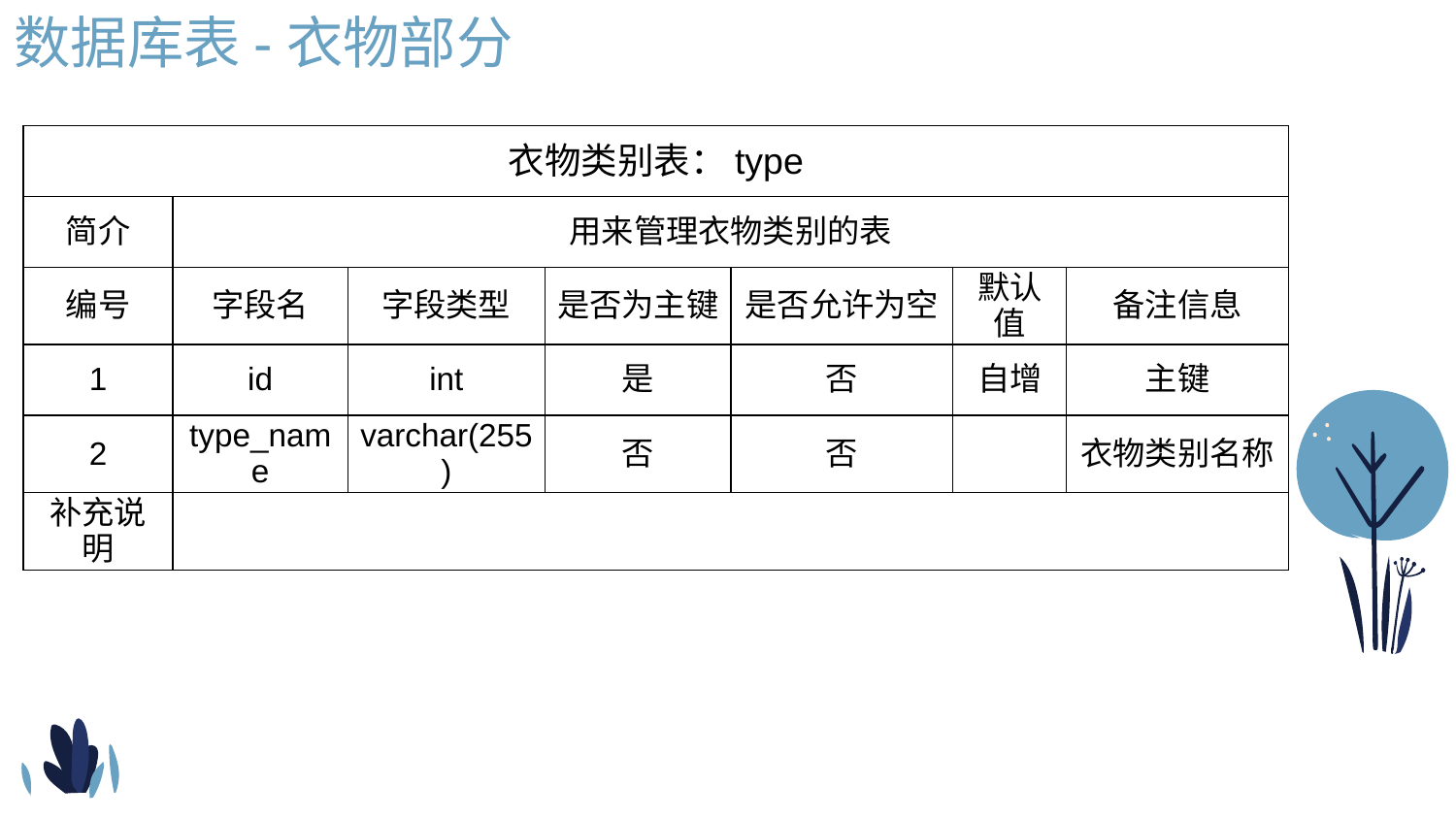

数据库表-衣物部分
| 衣物类别表：type |  |  |  |  |  |  |
| --- | --- | --- | --- | --- | --- | --- |
| 简介 | 用来管理衣物类别的表 |  |  |  |  |  |
| 编号 | 字段名 | 字段类型 | 是否为主键 | 是否允许为空 | 默认值 | 备注信息 |
| 1 | id | int | 是 | 否 | 自增 | 主键 |
| 2 | type\_name | varchar(255) | 否 | 否 |  | 衣物类别名称 |
| 补充说明 |  |  |  |  |  |  |